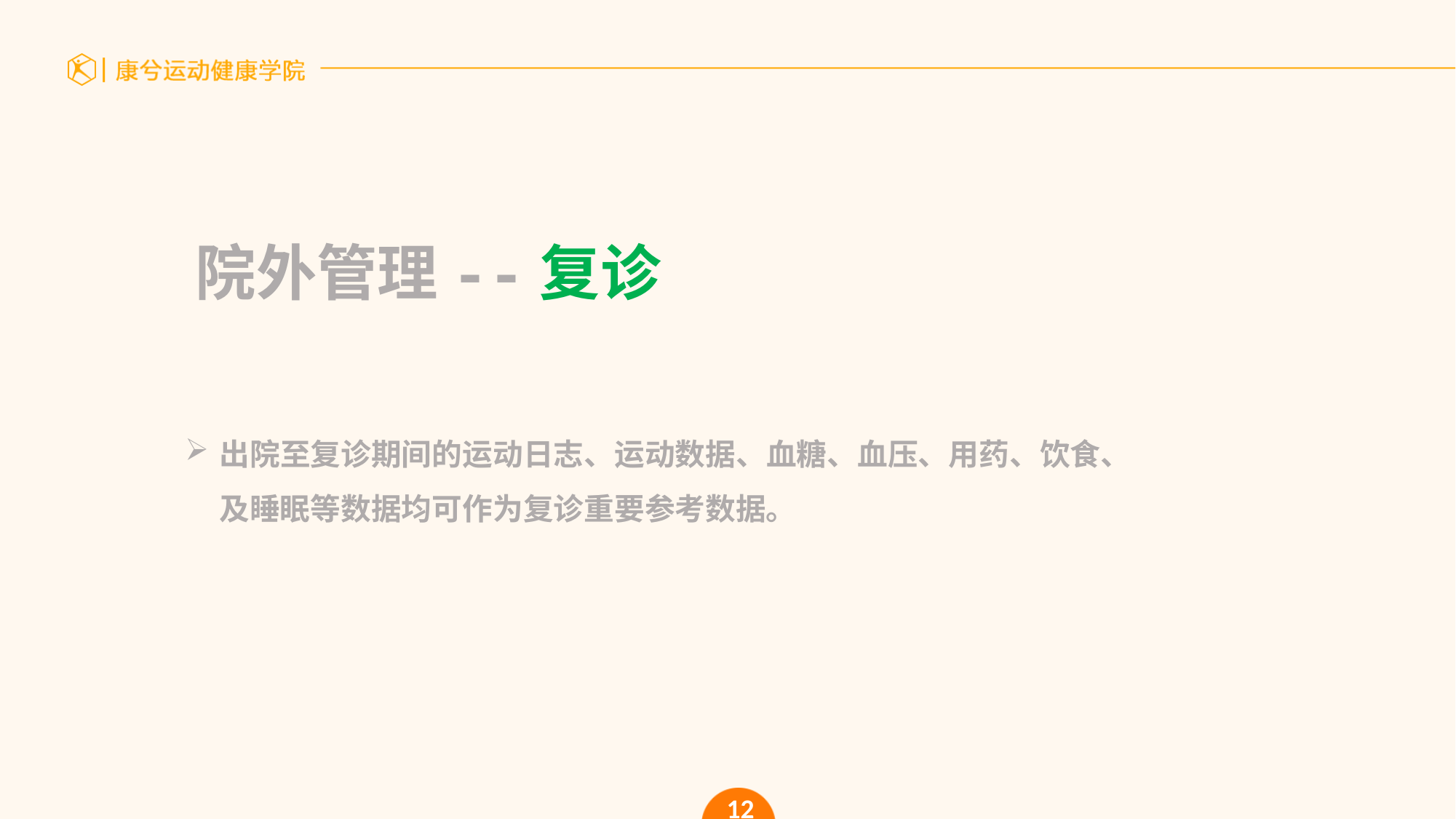

院外管理--复诊
出院至复诊期间的运动日志、运动数据、血糖、血压、用药、饮食、及睡眠等数据均可作为复诊重要参考数据。
12